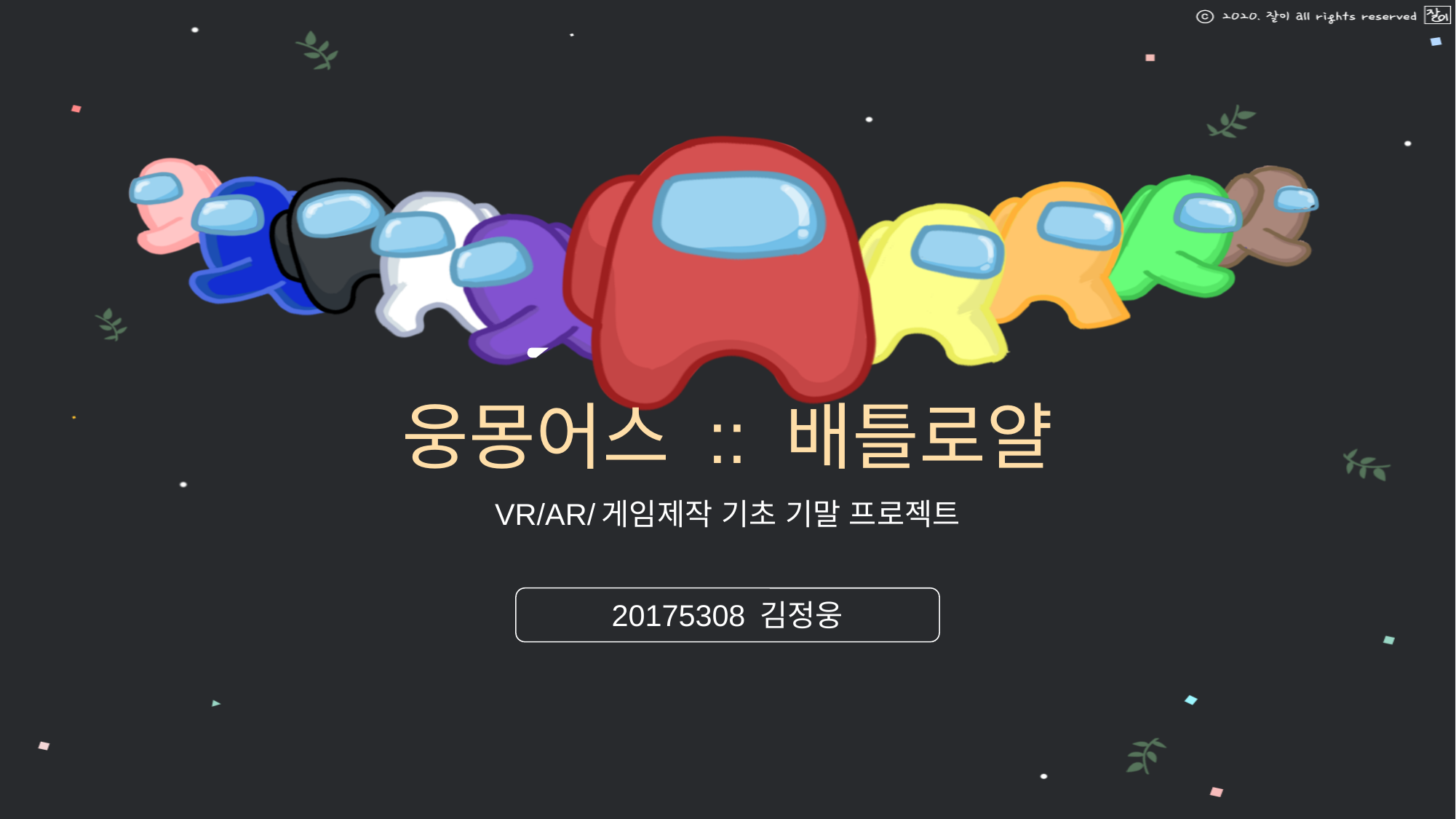

# 웅몽어스 :: 배틀로얄

VR/AR/게임제작 기초 기말 프로젝트

20175308 김정웅